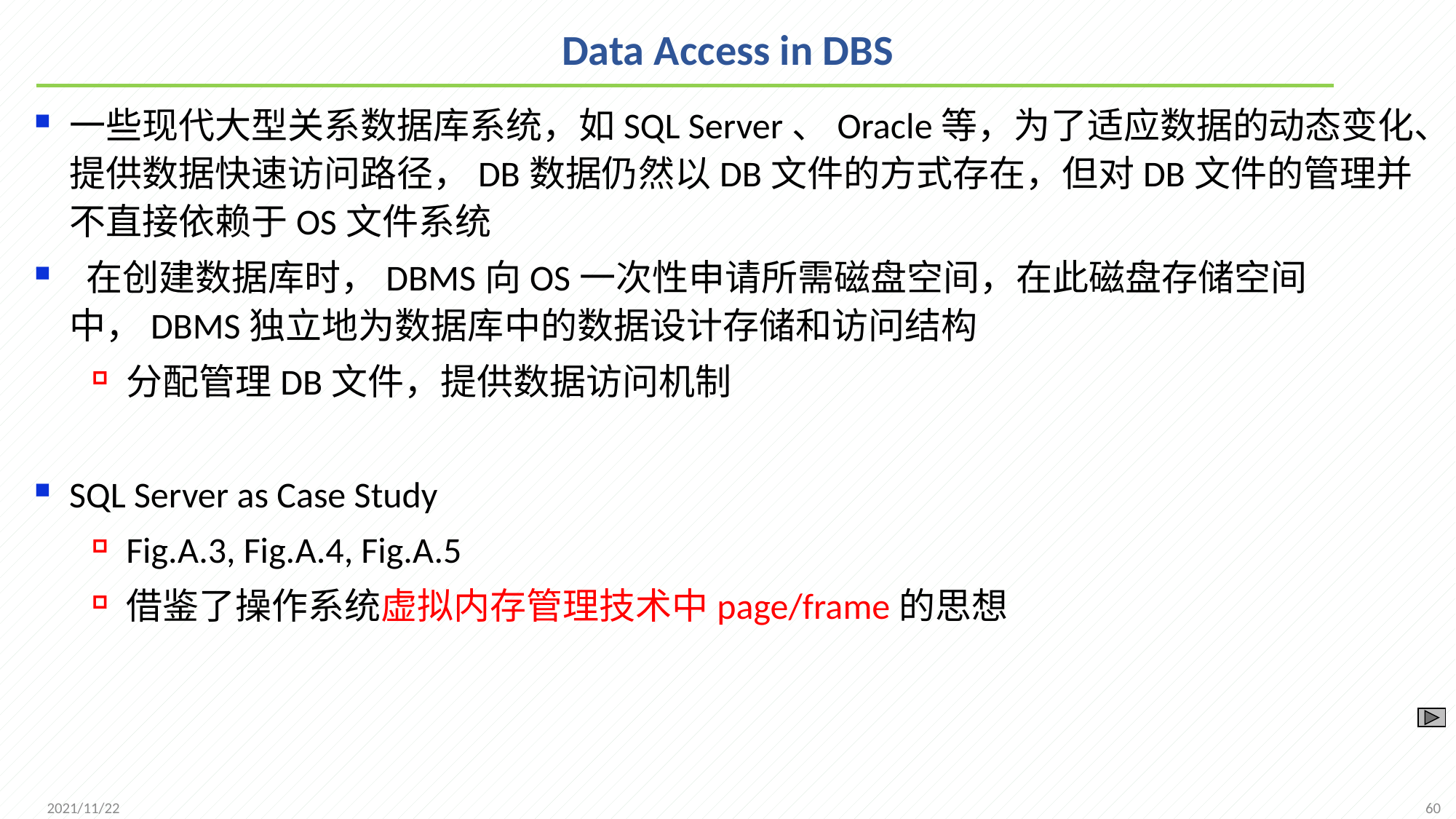

# Data Access in DBS
一些现代大型关系数据库系统，如SQL Server、Oracle等，为了适应数据的动态变化、提供数据快速访问路径，DB数据仍然以DB文件的方式存在，但对DB文件的管理并不直接依赖于OS文件系统
 在创建数据库时，DBMS向OS一次性申请所需磁盘空间，在此磁盘存储空间中，DBMS独立地为数据库中的数据设计存储和访问结构
分配管理DB文件，提供数据访问机制

SQL Server as Case Study
Fig.A.3, Fig.A.4, Fig.A.5
借鉴了操作系统虚拟内存管理技术中page/frame的思想

60
2021/11/22